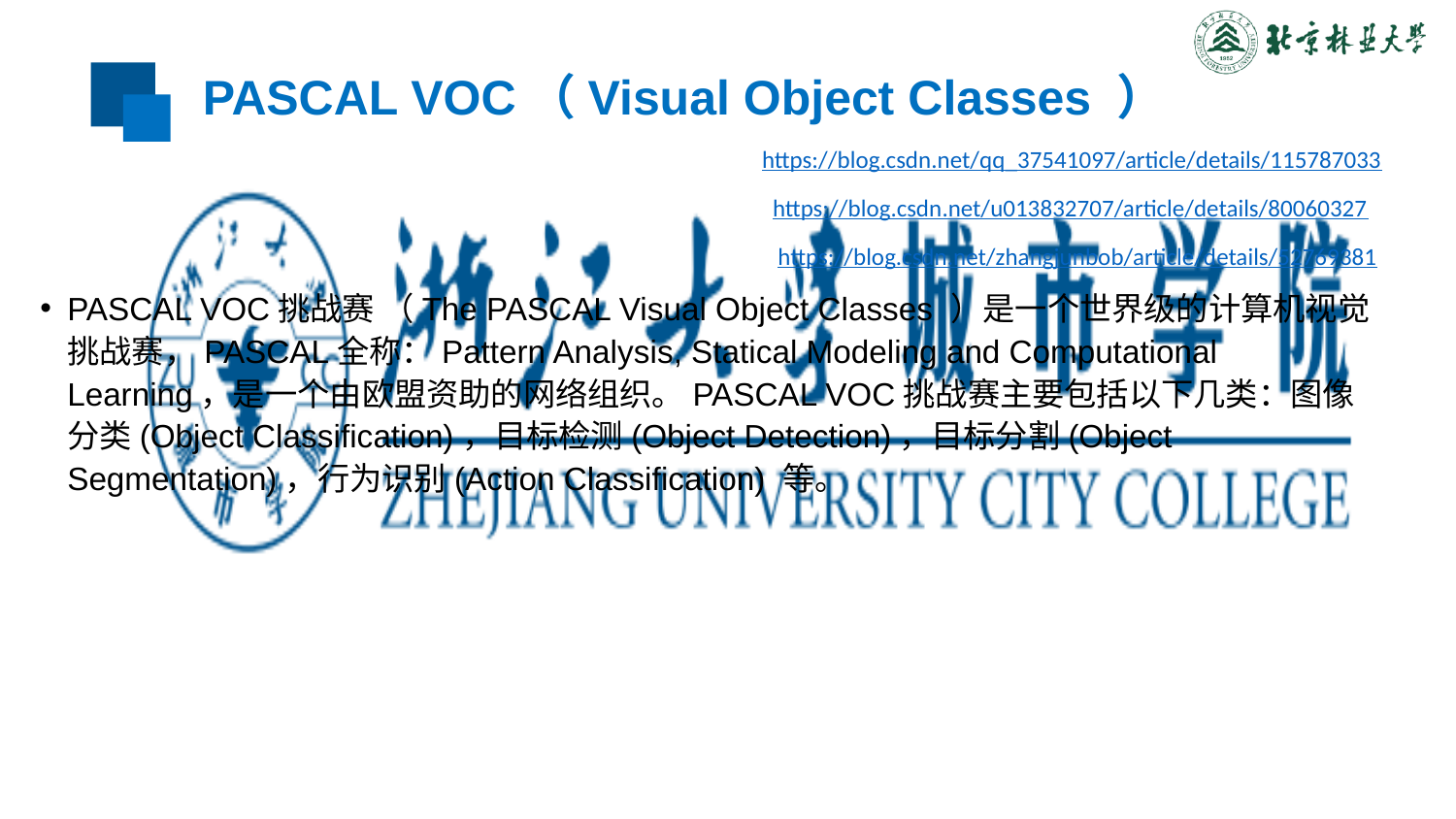

# PASCAL VOC（Visual Object Classes ）

https://blog.csdn.net/qq_37541097/article/details/115787033
https://blog.csdn.net/u013832707/article/details/80060327
https://blog.csdn.net/zhangjunbob/article/details/52769381
PASCAL VOC挑战赛 （The PASCAL Visual Object Classes ）是一个世界级的计算机视觉挑战赛，PASCAL全称：Pattern Analysis, Statical Modeling and Computational Learning，是一个由欧盟资助的网络组织。PASCAL VOC挑战赛主要包括以下几类：图像分类(Object Classification)，目标检测(Object Detection)，目标分割(Object Segmentation)，行为识别(Action Classification) 等。